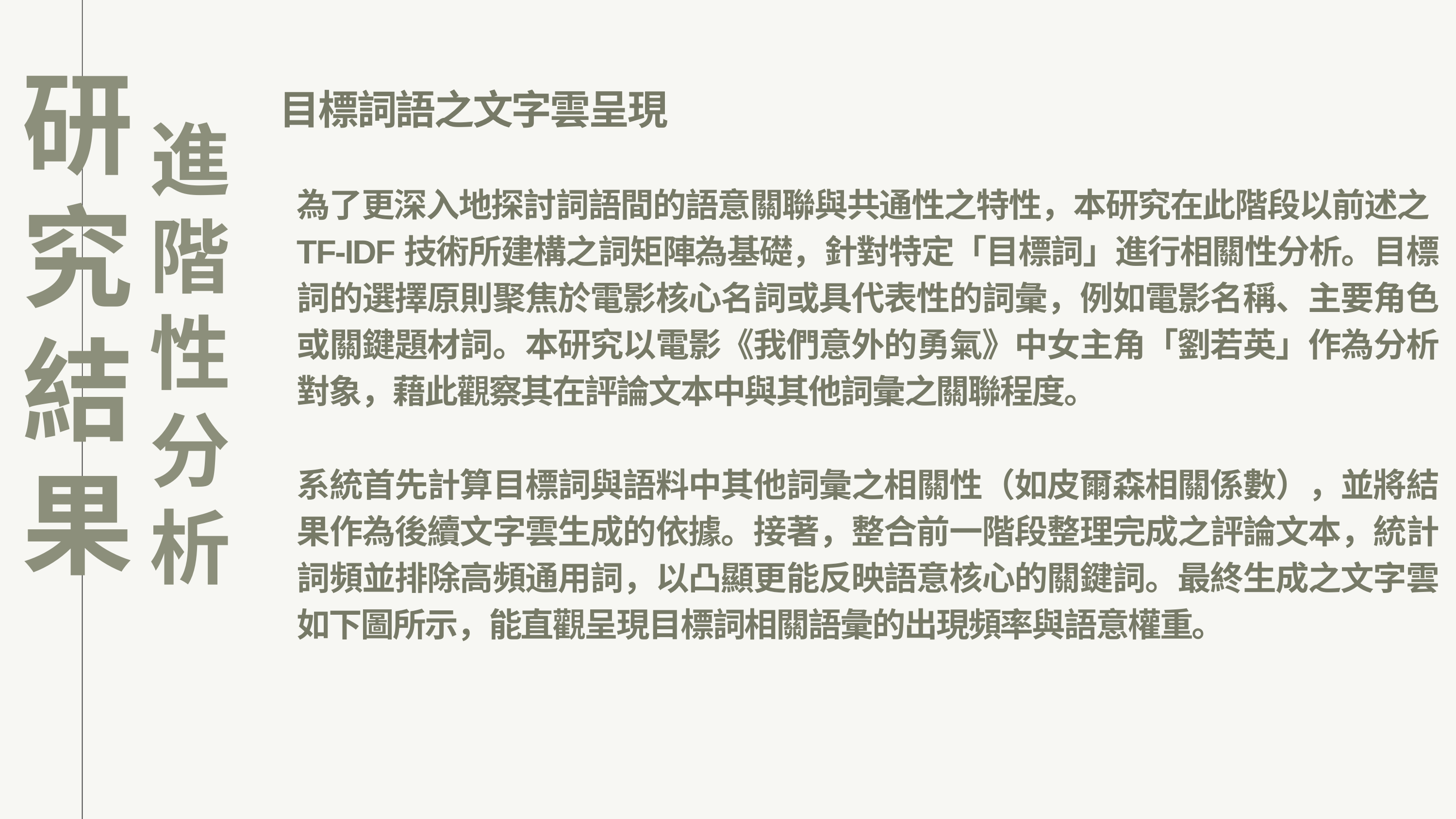

研究結果
目標詞語之文字雲呈現
進階性分析
為了更深入地探討詞語間的語意關聯與共通性之特性，本研究在此階段以前述之TF-IDF技術所建構之詞矩陣為基礎，針對特定「目標詞」進行相關性分析。目標詞的選擇原則聚焦於電影核心名詞或具代表性的詞彙，例如電影名稱、主要角色或關鍵題材詞。本研究以電影《我們意外的勇氣》中女主角「劉若英」作為分析對象，藉此觀察其在評論文本中與其他詞彙之關聯程度。

系統首先計算目標詞與語料中其他詞彙之相關性（如皮爾森相關係數），並將結果作為後續文字雲生成的依據。接著，整合前一階段整理完成之評論文本，統計詞頻並排除高頻通用詞，以凸顯更能反映語意核心的關鍵詞。最終生成之文字雲如下圖所示，能直觀呈現目標詞相關語彙的出現頻率與語意權重。